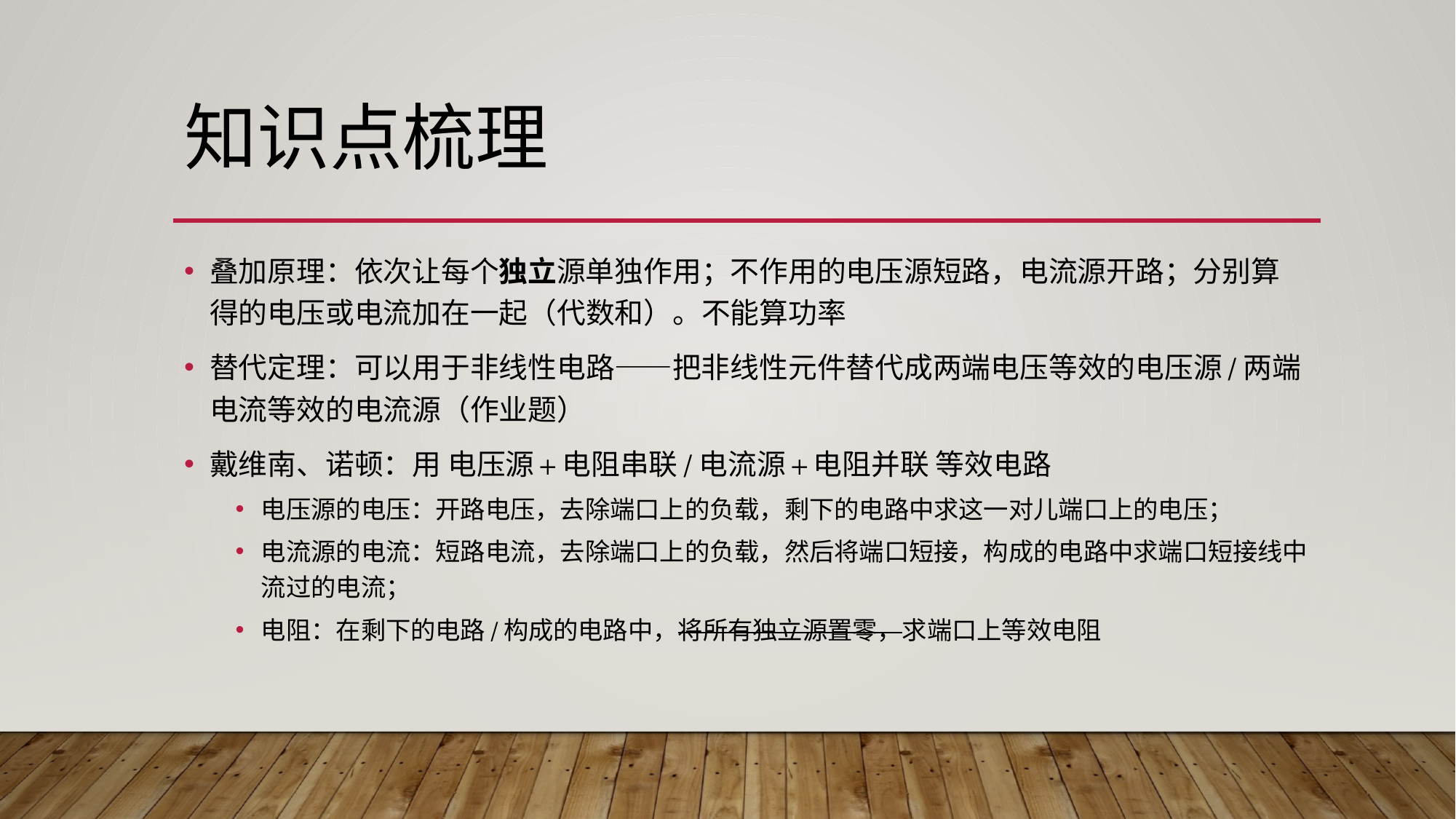

# 知识点梳理
叠加原理：依次让每个独立源单独作用；不作用的电压源短路，电流源开路；分别算得的电压或电流加在一起（代数和）。不能算功率
替代定理：可以用于非线性电路——把非线性元件替代成两端电压等效的电压源/两端电流等效的电流源（作业题）
戴维南、诺顿：用 电压源+电阻串联/电流源+电阻并联 等效电路
电压源的电压：开路电压，去除端口上的负载，剩下的电路中求这一对儿端口上的电压；
电流源的电流：短路电流，去除端口上的负载，然后将端口短接，构成的电路中求端口短接线中流过的电流；
电阻：在剩下的电路/构成的电路中，将所有独立源置零，求端口上等效电阻